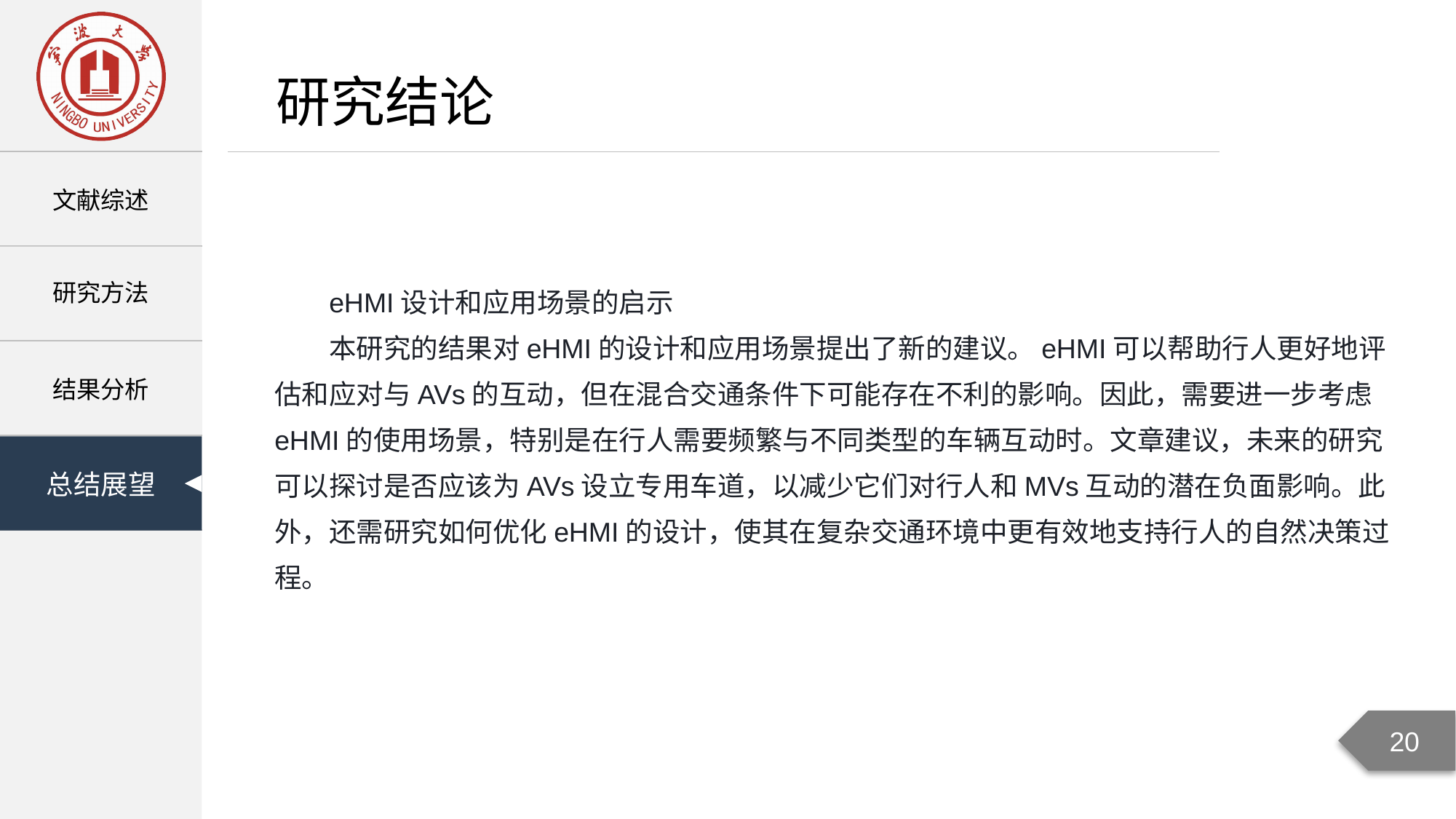

研究结论
eHMI设计和应用场景的启示
本研究的结果对eHMI的设计和应用场景提出了新的建议。eHMI可以帮助行人更好地评估和应对与AVs的互动，但在混合交通条件下可能存在不利的影响。因此，需要进一步考虑eHMI的使用场景，特别是在行人需要频繁与不同类型的车辆互动时。文章建议，未来的研究可以探讨是否应该为AVs设立专用车道，以减少它们对行人和MVs互动的潜在负面影响。此外，还需研究如何优化eHMI的设计，使其在复杂交通环境中更有效地支持行人的自然决策过程。